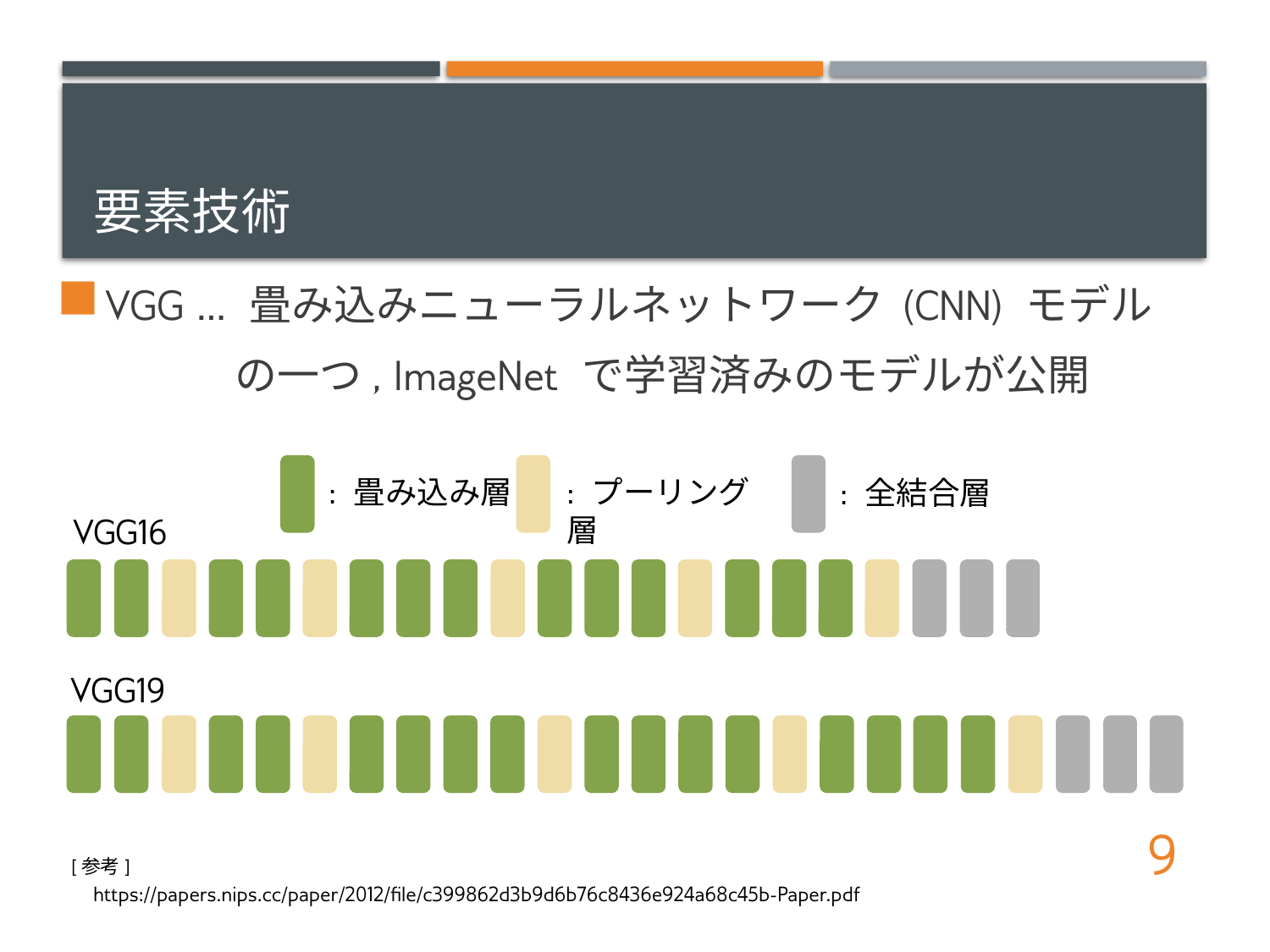

# 要素技術
VGG … 畳み込みニューラルネットワーク (CNN) モデル
                 の一つ, ImageNet で学習済みのモデルが公開

: 畳み込み層
: プーリング層
: 全結合層
VGG16

VGG19

9
[参考]
https://papers.nips.cc/paper/2012/file/c399862d3b9d6b76c8436e924a68c45b-Paper.pdf